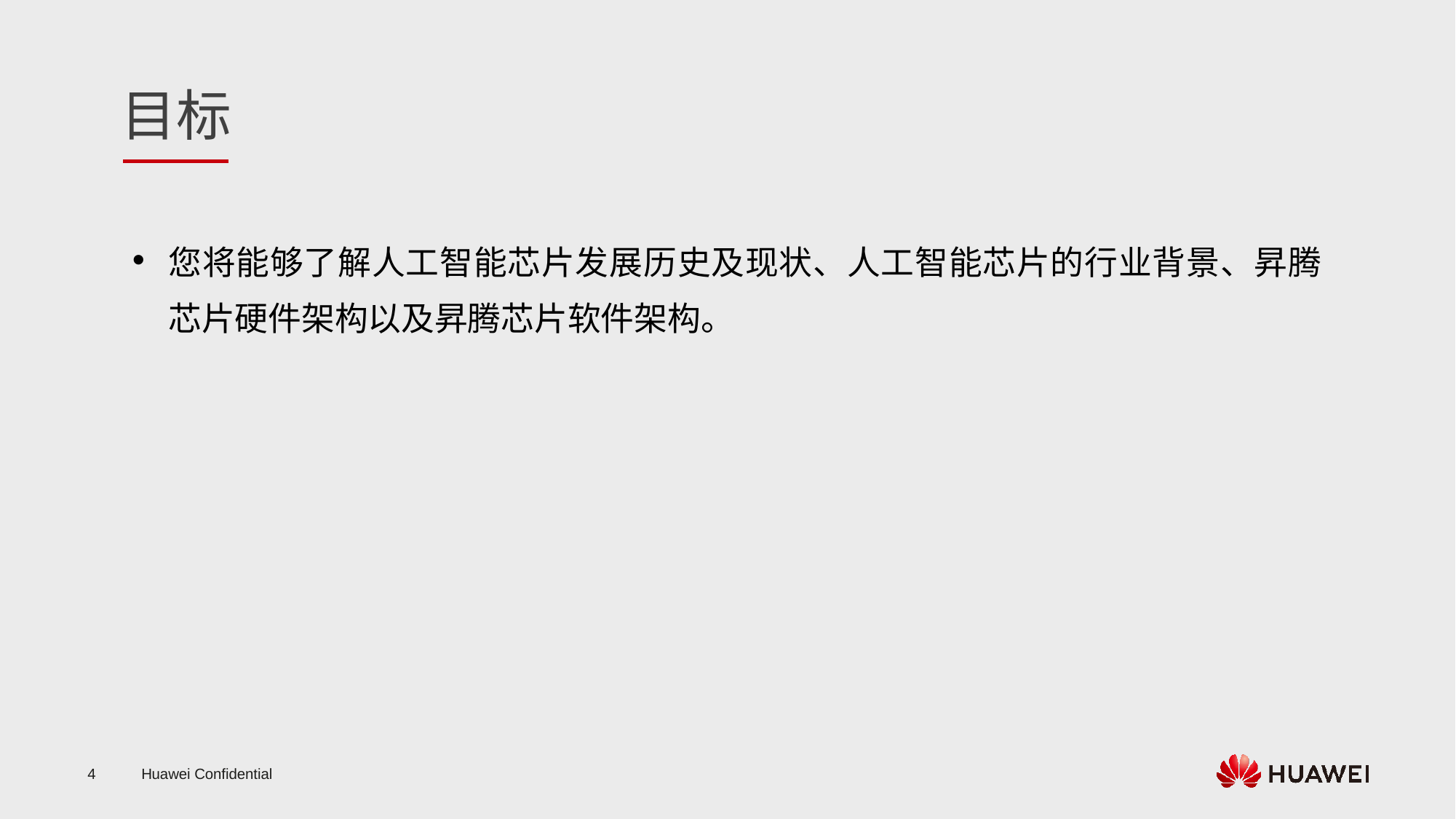

您将能够了解人工智能芯片发展历史及现状、人工智能芯片的行业背景、昇腾芯片硬件架构以及昇腾芯片软件架构。